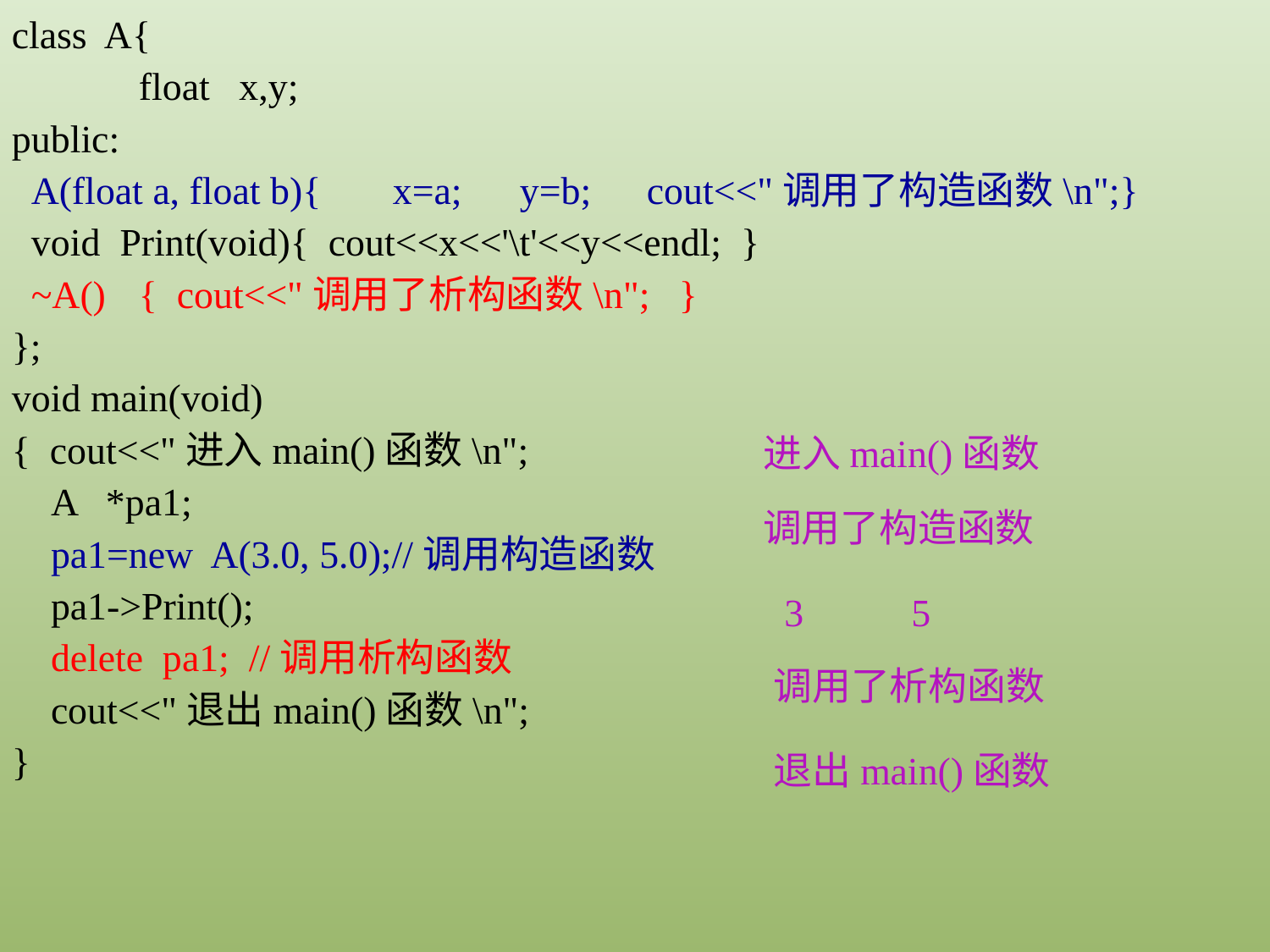

class  A{
	float   x,y;
public:
  A(float a, float b){	x=a;	y=b;	cout<<"调用了构造函数\n";}
  void  Print(void){  cout<<x<<'\t'<<y<<endl;  }
  ~A()	{  cout<<"调用了析构函数\n";   }
};
void main(void)
{  cout<<"进入main()函数\n";
    A   *pa1;
    pa1=new  A(3.0, 5.0);//调用构造函数
    pa1->Print();
    delete  pa1;  //调用析构函数
    cout<<"退出main()函数\n";
}
进入main()函数
调用了构造函数
3	5
调用了析构函数
退出main()函数
680